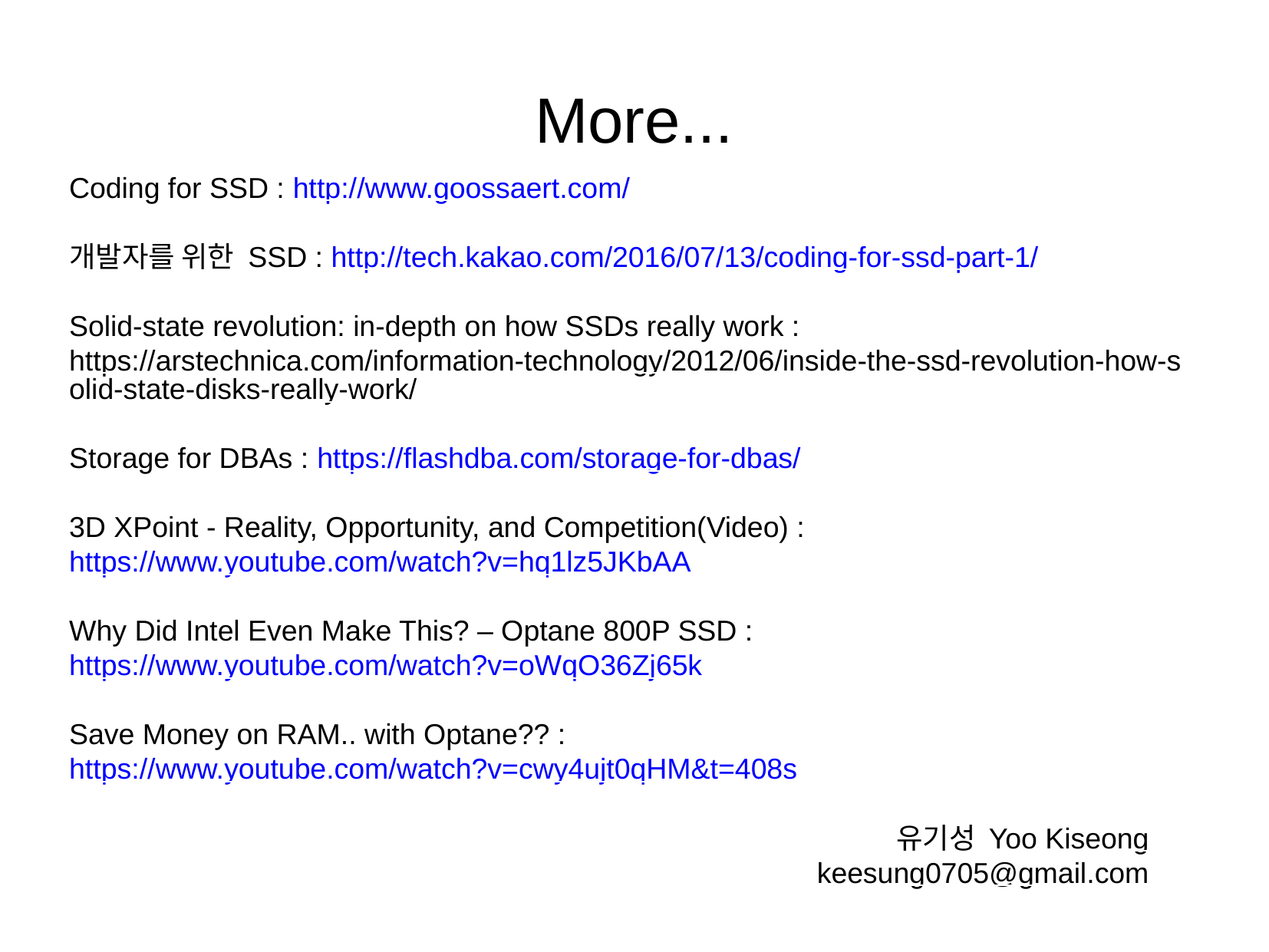

More...
Coding for SSD : http://www.goossaert.com/

개발자를 위한 SSD : http://tech.kakao.com/2016/07/13/coding-for-ssd-part-1/

Solid-state revolution: in-depth on how SSDs really work :
https://arstechnica.com/information-technology/2012/06/inside-the-ssd-revolution-how-solid-state-disks-really-work/
Storage for DBAs : https://flashdba.com/storage-for-dbas/

3D XPoint - Reality, Opportunity, and Competition(Video) : https://www.youtube.com/watch?v=hq1lz5JKbAA

Why Did Intel Even Make This? – Optane 800P SSD : https://www.youtube.com/watch?v=oWqO36Zj65k

Save Money on RAM.. with Optane?? : https://www.youtube.com/watch?v=cwy4ujt0qHM&t=408s
유기성 Yoo Kiseong
keesung0705@gmail.com